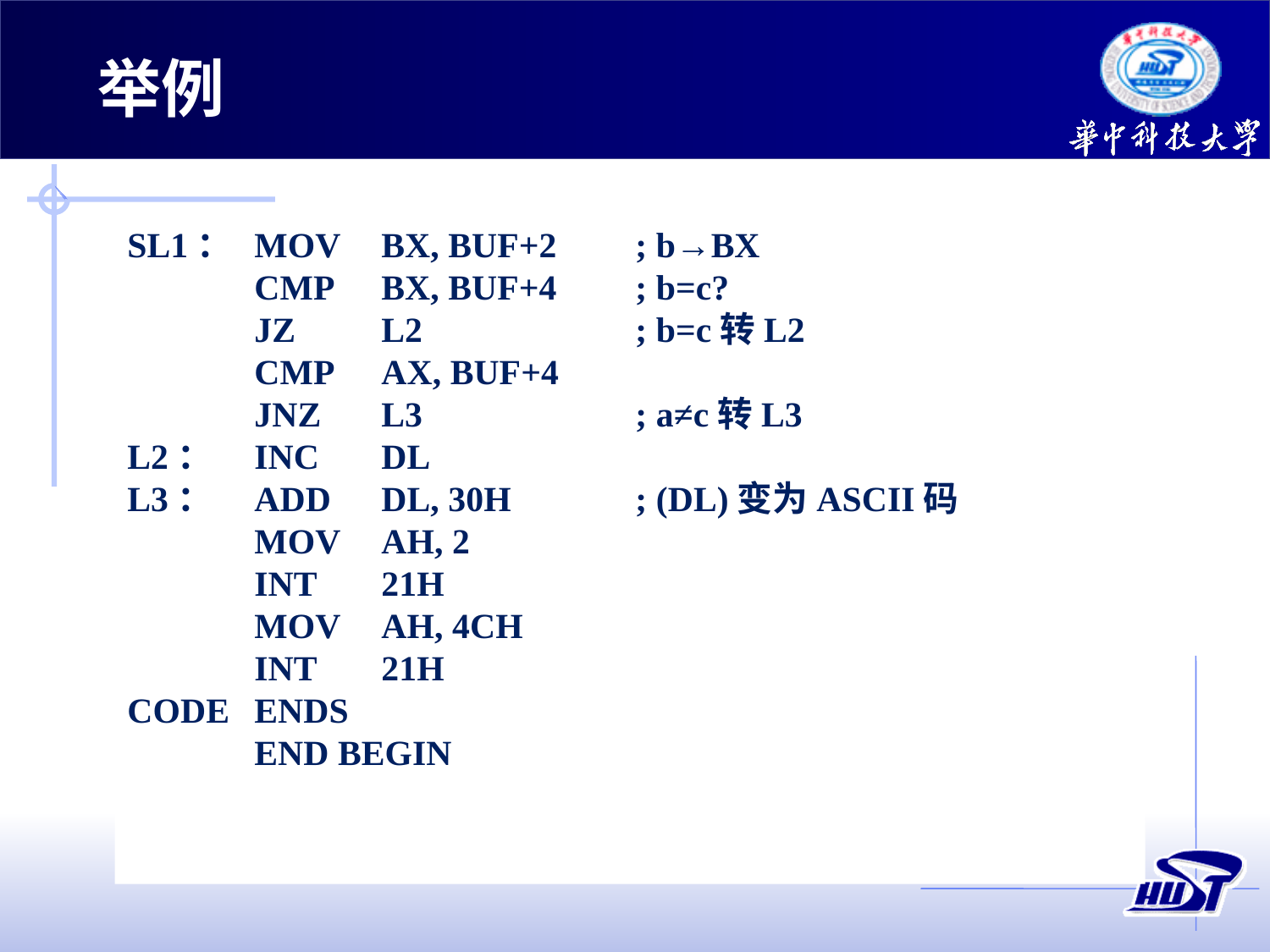

举例
SL1：	MOV 	BX, BUF+2	; b→BX
	CMP 	BX, BUF+4	; b=c?
	JZ 	L2		; b=c转L2
	CMP 	AX, BUF+4
	JNZ 	L3		; a≠c转L3
L2：	INC	DL
L3：	ADD 	DL, 30H	; (DL)变为ASCII码
	MOV 	AH, 2
	INT 	21H
	MOV 	AH, 4CH
	INT 	21H
CODE	ENDS
	END BEGIN